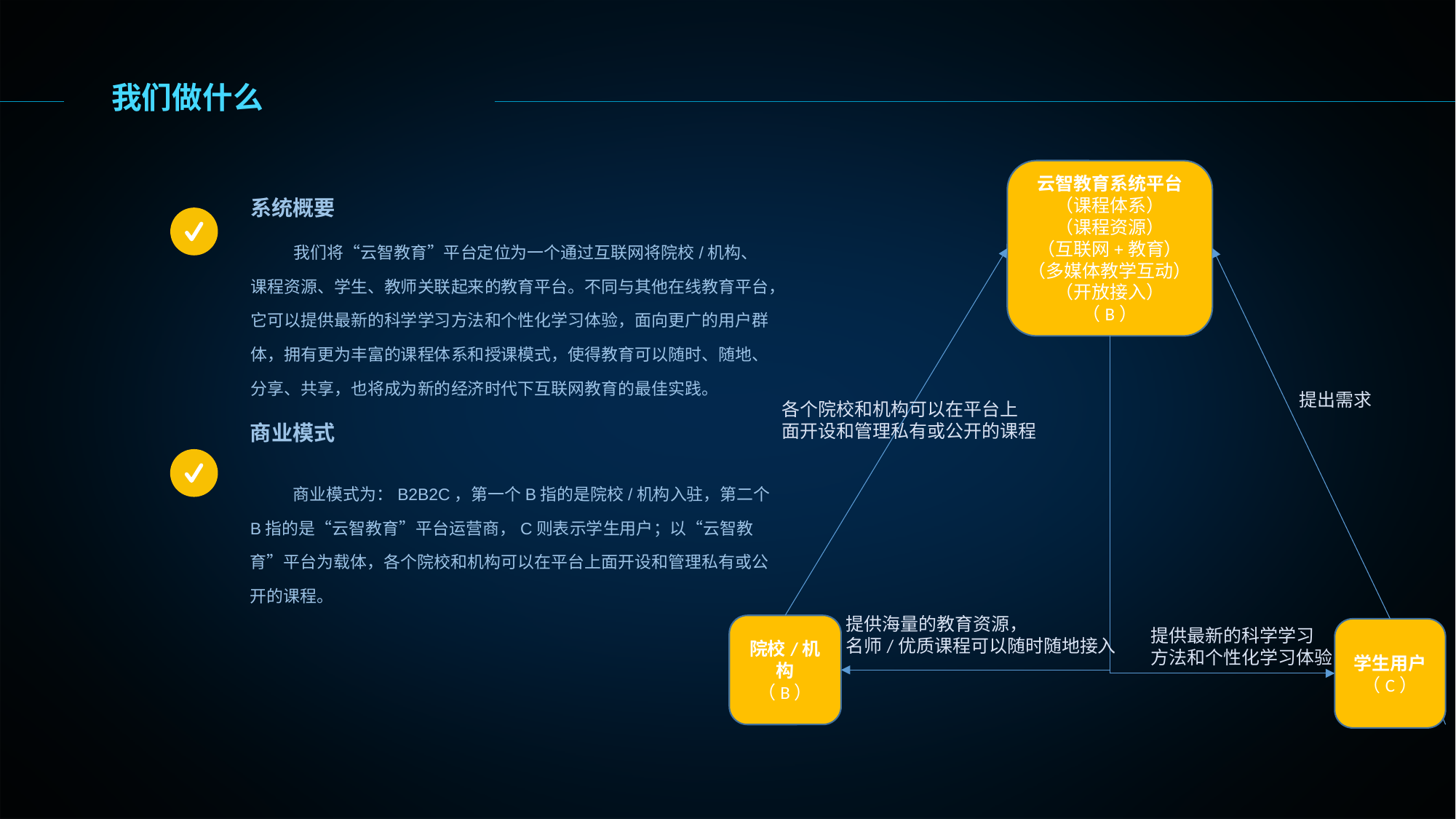

我们做什么
云智教育系统平台
（课程体系）
（课程资源）
（互联网+教育）
（多媒体教学互动）
（开放接入）
（B）
系统概要

我们将“云智教育”平台定位为一个通过互联网将院校/机构、课程资源、学生、教师关联起来的教育平台。不同与其他在线教育平台，它可以提供最新的科学学习方法和个性化学习体验，面向更广的用户群体，拥有更为丰富的课程体系和授课模式，使得教育可以随时、随地、分享、共享，也将成为新的经济时代下互联网教育的最佳实践。
提出需求
各个院校和机构可以在平台上
面开设和管理私有或公开的课程
商业模式

商业模式为：B2B2C，第一个B指的是院校/机构入驻，第二个B指的是“云智教育”平台运营商，C则表示学生用户；以“云智教育”平台为载体，各个院校和机构可以在平台上面开设和管理私有或公开的课程。
提供海量的教育资源，
名师/优质课程可以随时随地接入
院校/机构
（B）
提供最新的科学学习
方法和个性化学习体验
学生用户
（C）